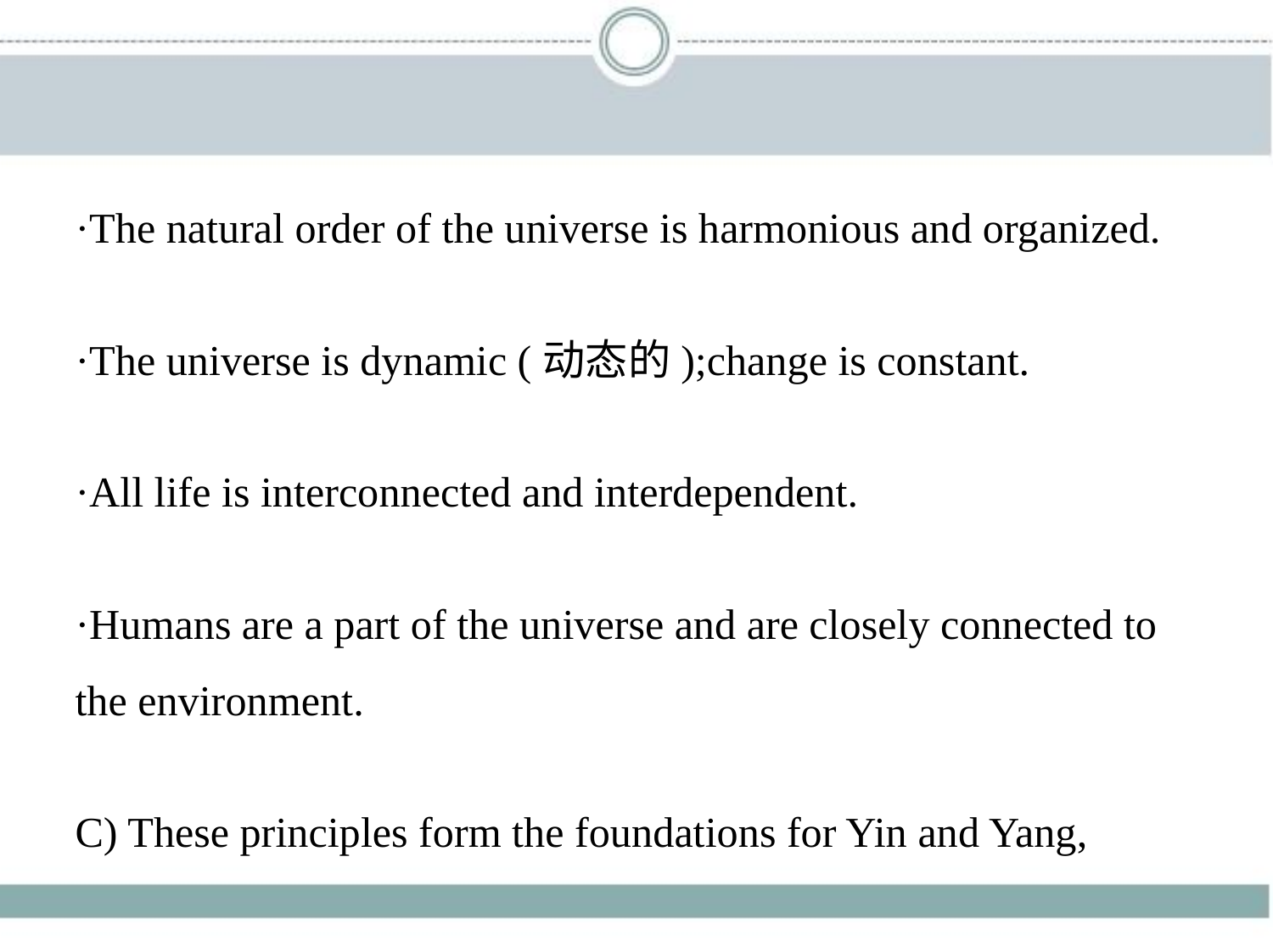

·The natural order of the universe is harmonious and organized.
·The universe is dynamic (动态的);change is constant.
·All life is interconnected and interdependent.
·Humans are a part of the universe and are closely connected to
the environment.
C) These principles form the foundations for Yin and Yang,